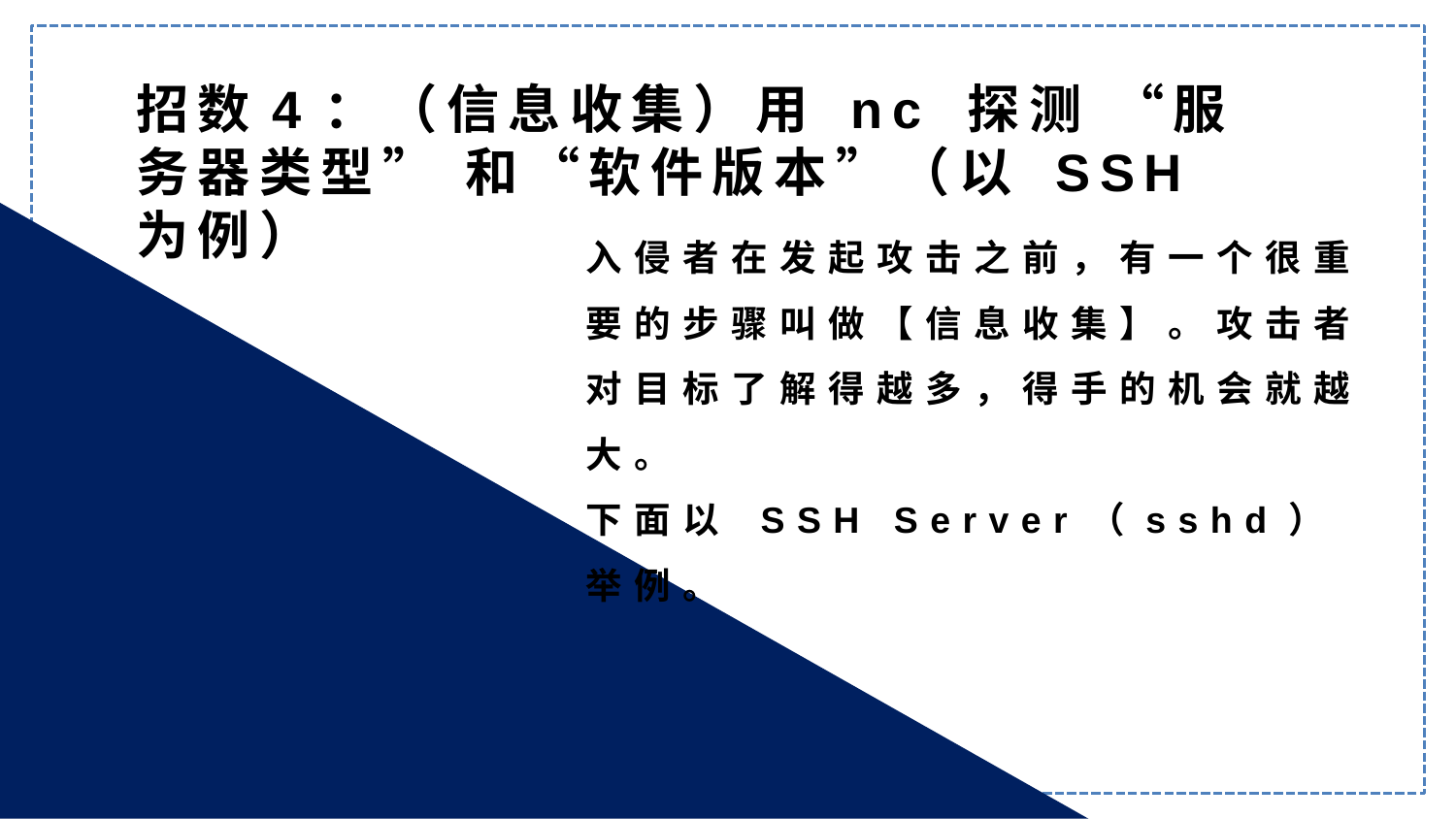

招数4：（信息收集）用 nc 探测 “服务器类型” 和“软件版本”（以 SSH 为例）

入侵者在发起攻击之前，有一个很重要的步骤叫做【信息收集】。攻击者对目标了解得越多，得手的机会就越大。
下面以 SSH Server（sshd）举例。